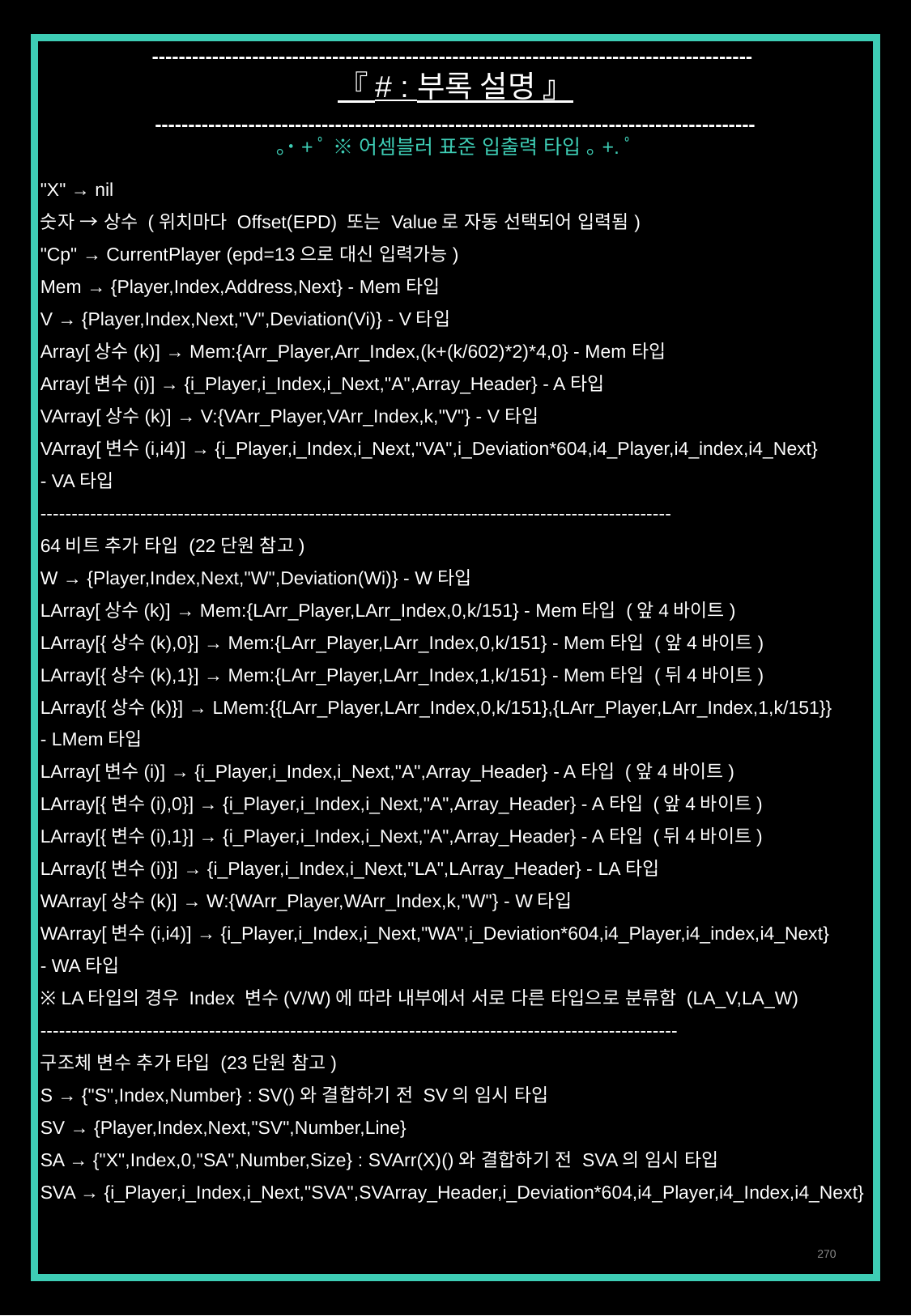

------------------------------------------------------------------------------------------
『 # : 부록 설명 』
------------------------------------------------------------------------------------------

｡˙+ﾟ ※ 어셈블러 표준 입출력 타입 ｡+.ﾟ
"X" → nil
숫자 → 상수 (위치마다 Offset(EPD) 또는 Value로 자동 선택되어 입력됨)
"Cp" → CurrentPlayer (epd=13으로 대신 입력가능)
Mem → {Player,Index,Address,Next} - Mem타입
V → {Player,Index,Next,"V",Deviation(Vi)} - V타입
Array[상수(k)] → Mem:{Arr_Player,Arr_Index,(k+(k/602)*2)*4,0} - Mem타입
Array[변수(i)] → {i_Player,i_Index,i_Next,"A",Array_Header} - A타입
VArray[상수(k)] → V:{VArr_Player,VArr_Index,k,"V"} - V타입
VArray[변수(i,i4)] → {i_Player,i_Index,i_Next,"VA",i_Deviation*604,i4_Player,i4_index,i4_Next}
- VA타입
-----------------------------------------------------------------------------------------------------
64비트 추가 타입 (22단원 참고)
W → {Player,Index,Next,"W",Deviation(Wi)} - W타입
LArray[상수(k)] → Mem:{LArr_Player,LArr_Index,0,k/151} - Mem타입 (앞4바이트)
LArray[{상수(k),0}] → Mem:{LArr_Player,LArr_Index,0,k/151} - Mem타입 (앞4바이트)
LArray[{상수(k),1}] → Mem:{LArr_Player,LArr_Index,1,k/151} - Mem타입 (뒤4바이트)
LArray[{상수(k)}] → LMem:{{LArr_Player,LArr_Index,0,k/151},{LArr_Player,LArr_Index,1,k/151}}
- LMem타입
LArray[변수(i)] → {i_Player,i_Index,i_Next,"A",Array_Header} - A타입 (앞4바이트)
LArray[{변수(i),0}] → {i_Player,i_Index,i_Next,"A",Array_Header} - A타입 (앞4바이트)
LArray[{변수(i),1}] → {i_Player,i_Index,i_Next,"A",Array_Header} - A타입 (뒤4바이트)
LArray[{변수(i)}] → {i_Player,i_Index,i_Next,"LA",LArray_Header} - LA타입
WArray[상수(k)] → W:{WArr_Player,WArr_Index,k,"W"} - W타입
WArray[변수(i,i4)] → {i_Player,i_Index,i_Next,"WA",i_Deviation*604,i4_Player,i4_index,i4_Next}
- WA타입
※ LA타입의 경우 Index 변수(V/W)에 따라 내부에서 서로 다른 타입으로 분류함 (LA_V,LA_W)
------------------------------------------------------------------------------------------------------
구조체 변수 추가 타입 (23단원 참고)
S → {"S",Index,Number} : SV()와 결합하기 전 SV의 임시 타입
SV → {Player,Index,Next,"SV",Number,Line}
SA → {"X",Index,0,"SA",Number,Size} : SVArr(X)()와 결합하기 전 SVA의 임시 타입
SVA → {i_Player,i_Index,i_Next,"SVA",SVArray_Header,i_Deviation*604,i4_Player,i4_Index,i4_Next}
270